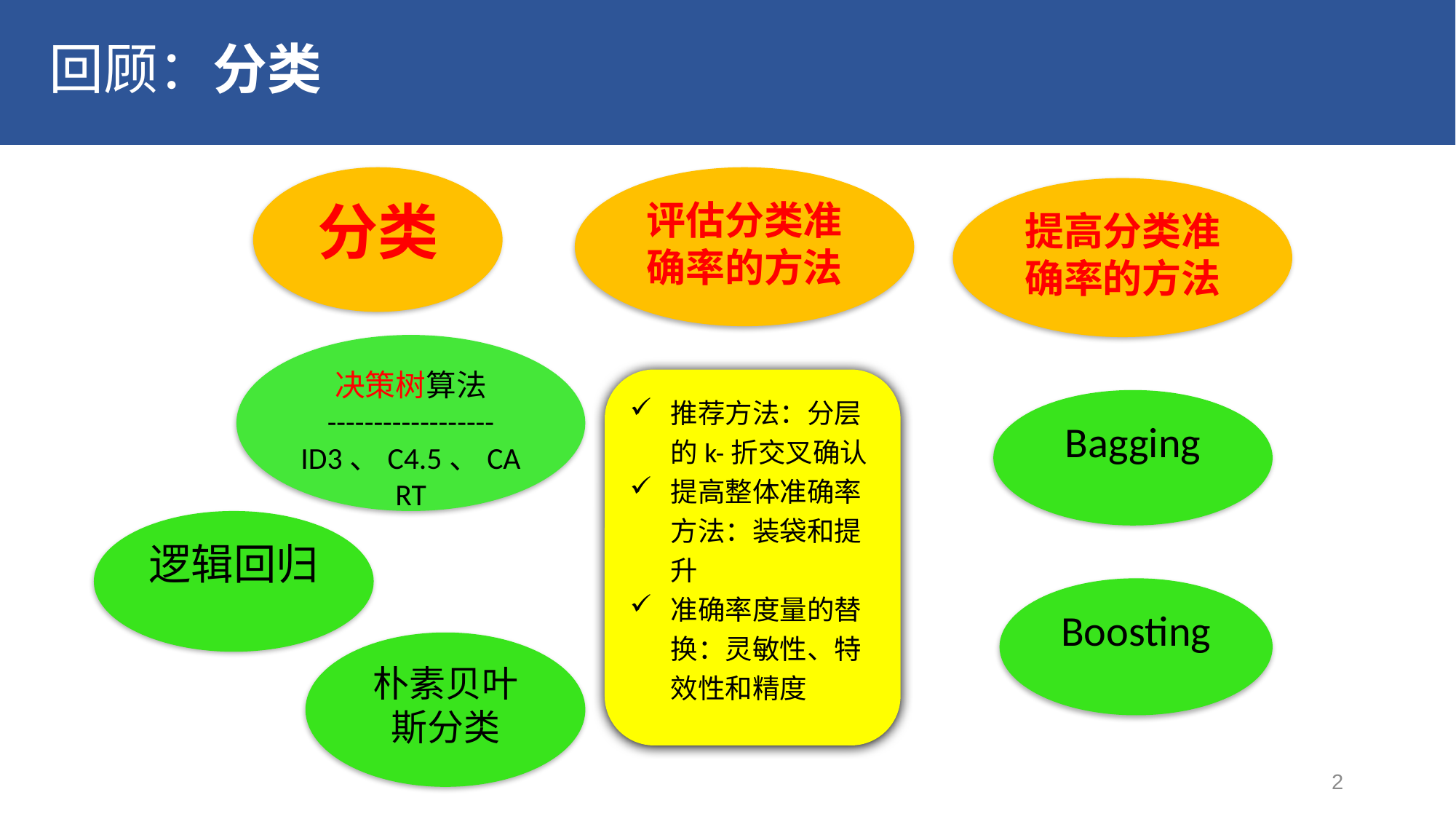

# 回顾：分类
分类
评估分类准确率的方法
提高分类准确率的方法
决策树算法
------------------
ID3、C4.5、CART
推荐方法：分层的k-折交叉确认
提高整体准确率方法：装袋和提升
准确率度量的替换：灵敏性、特效性和精度
Bagging
逻辑回归
Boosting
朴素贝叶斯分类
2